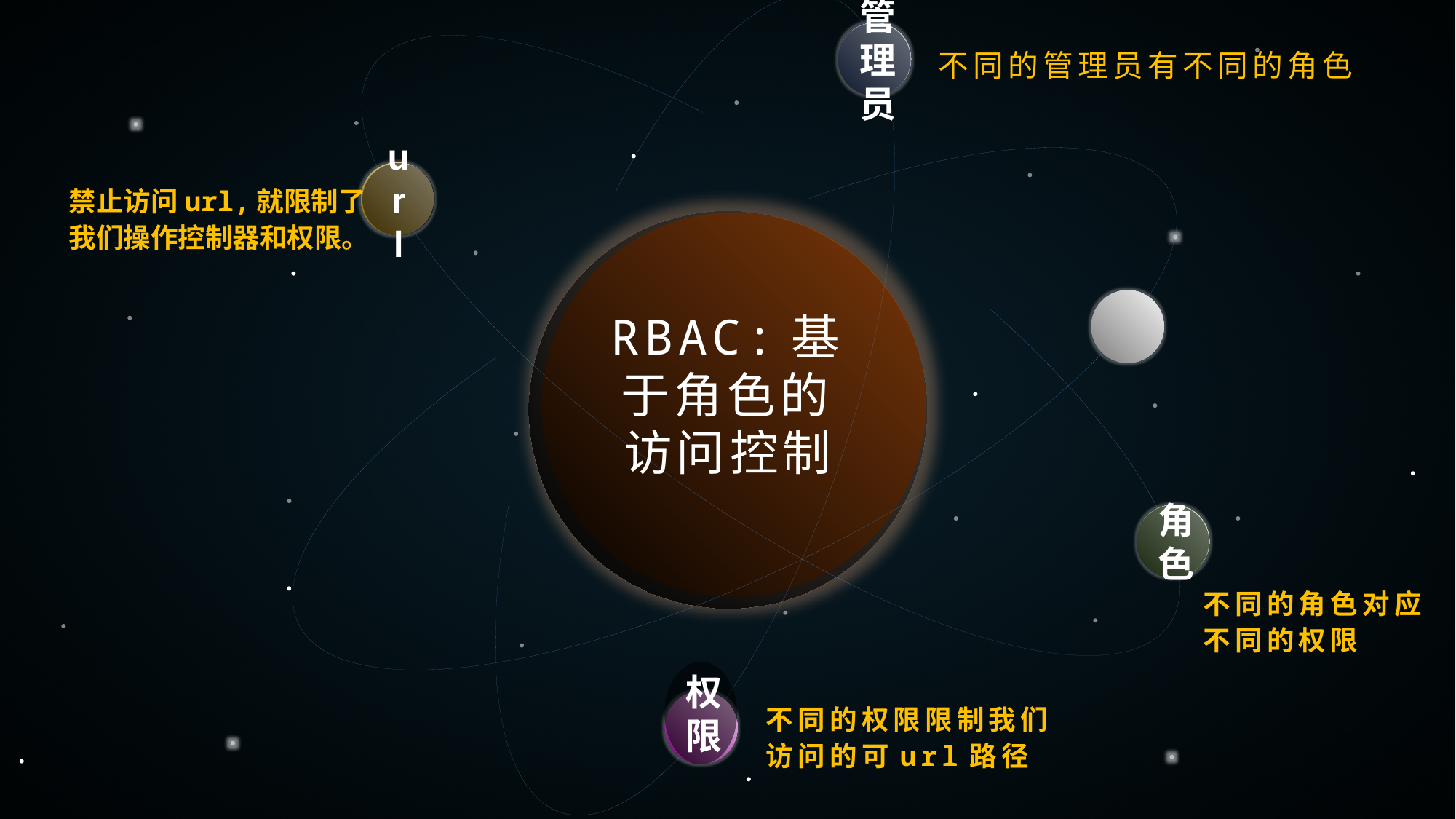

管理员
不同的管理员有不同的角色

u
r
l
禁止访问url,就限制了
我们操作控制器和权限。

RBAC:基于角色的访问控制

角色
不同的角色对应
不同的权限
权限

不同的权限限制我们
访问的可url路径